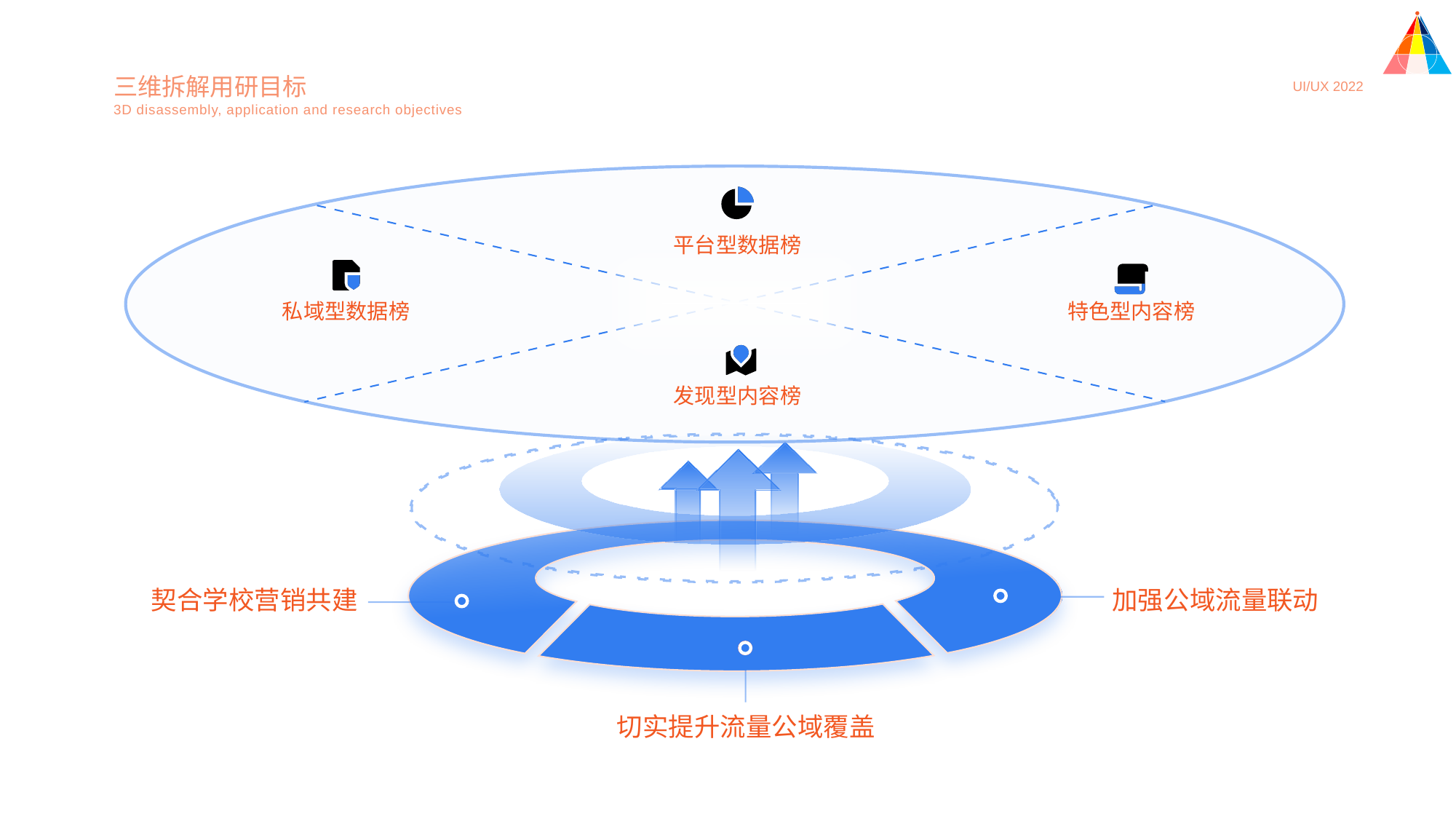

三维拆解用研目标
3D disassembly, application and research objectives

UI/UX 2022

平台型数据榜

私域型数据榜
特色型内容榜

发现型内容榜

契合学校营销共建
加强公域流量联动

切实提升流量公域覆盖